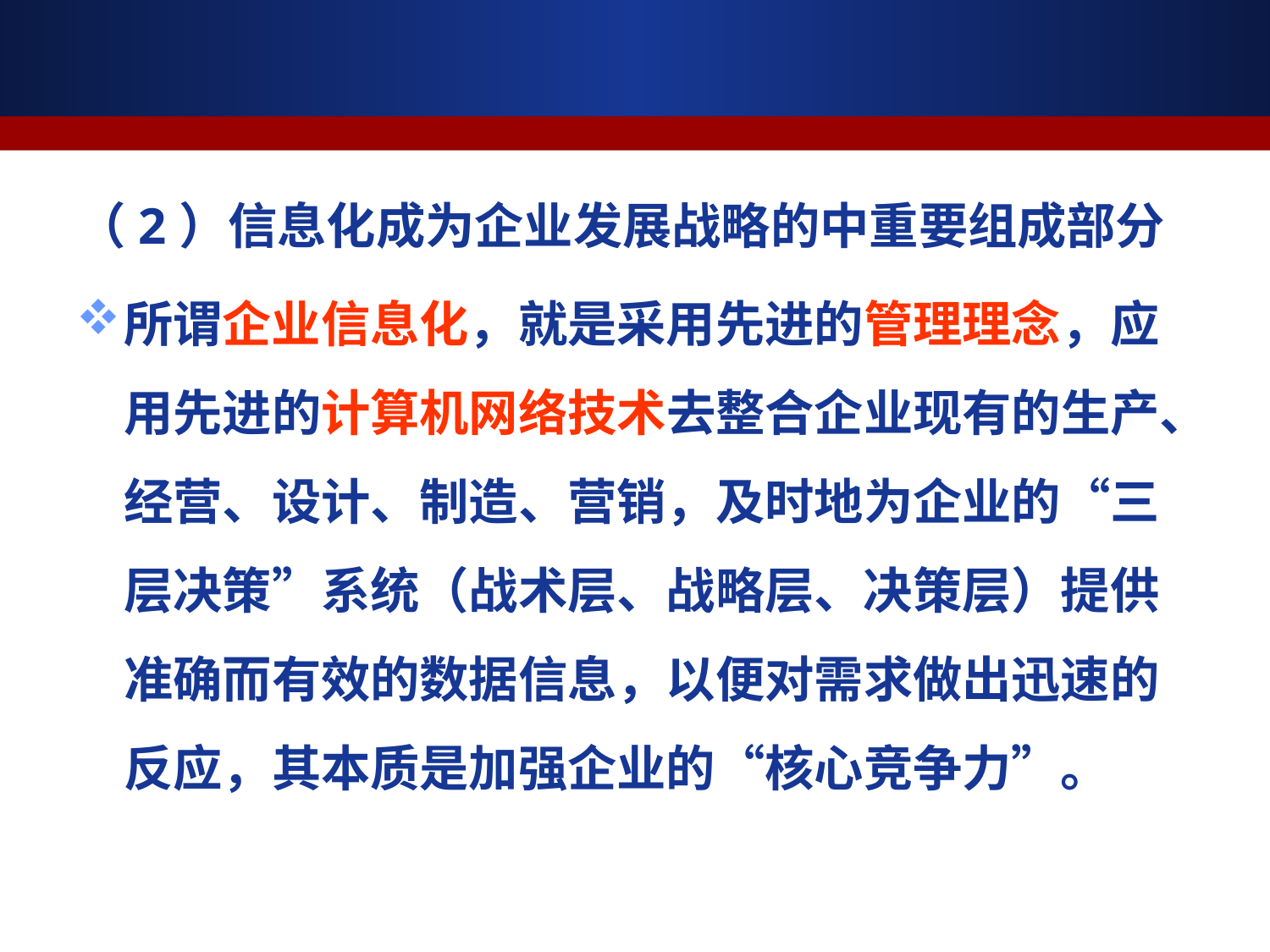

（2）信息化成为企业发展战略的中重要组成部分
所谓企业信息化，就是采用先进的管理理念，应用先进的计算机网络技术去整合企业现有的生产、经营、设计、制造、营销，及时地为企业的“三层决策”系统（战术层、战略层、决策层）提供准确而有效的数据信息，以便对需求做出迅速的反应，其本质是加强企业的“核心竞争力”。